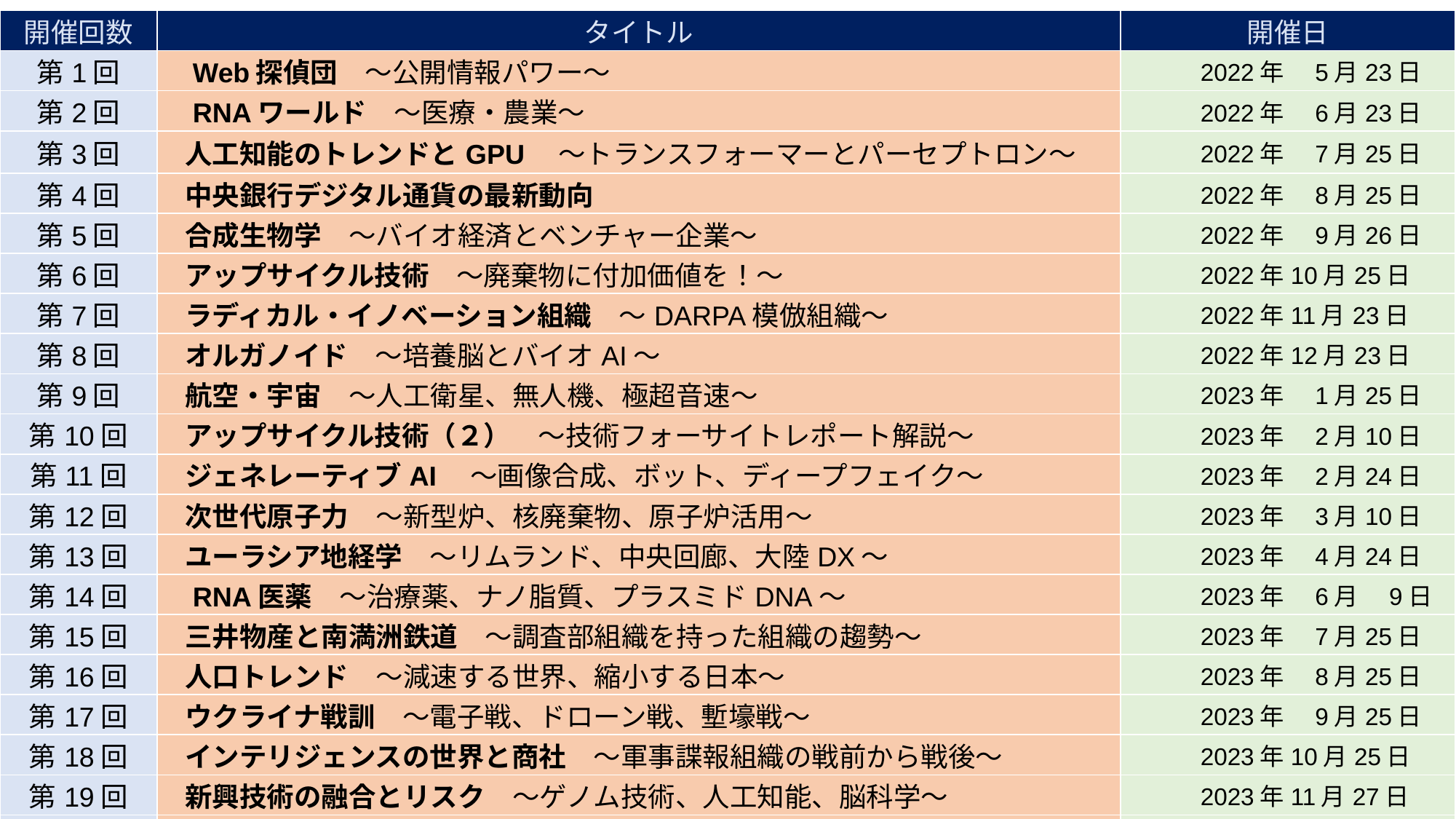

| 開催回数 | タイトル | 開催日 |
| --- | --- | --- |
| 第1回 | Web探偵団　～公開情報パワー～ | 2022年　5月23日 |
| 第2回 | RNAワールド　～医療・農業～ | 2022年　6月23日 |
| 第3回 | 人工知能のトレンドとGPU　～トランスフォーマーとパーセプトロン～ | 2022年　7月25日 |
| 第4回 | 中央銀行デジタル通貨の最新動向 | 2022年　8月25日 |
| 第5回 | 合成生物学　～バイオ経済とベンチャー企業～ | 2022年　9月26日 |
| 第6回 | アップサイクル技術　～廃棄物に付加価値を！～ | 2022年10月25日 |
| 第7回 | ラディカル・イノベーション組織　～DARPA模倣組織～ | 2022年11月23日 |
| 第8回 | オルガノイド　～培養脳とバイオAI～ | 2022年12月23日 |
| 第9回 | 航空・宇宙　～人工衛星、無人機、極超音速～ | 2023年　1月25日 |
| 第10回 | アップサイクル技術（２）　～技術フォーサイトレポート解説～ | 2023年　2月10日 |
| 第11回 | ジェネレーティブAI　～画像合成、ボット、ディープフェイク～ | 2023年　2月24日 |
| 第12回 | 次世代原子力　～新型炉、核廃棄物、原子炉活用～ | 2023年　3月10日 |
| 第13回 | ユーラシア地経学　～リムランド、中央回廊、大陸DX～ | 2023年　4月24日 |
| 第14回 | RNA医薬　～治療薬、ナノ脂質、プラスミドDNA～ | 2023年　6月　9日 |
| 第15回 | 三井物産と南満洲鉄道　～調査部組織を持った組織の趨勢～ | 2023年　7月25日 |
| 第16回 | 人口トレンド　～減速する世界、縮小する日本～ | 2023年　8月25日 |
| 第17回 | ウクライナ戦訓　～電子戦、ドローン戦、塹壕戦～ | 2023年　9月25日 |
| 第18回 | インテリジェンスの世界と商社　～軍事諜報組織の戦前から戦後～ | 2023年10月25日 |
| 第19回 | 新興技術の融合とリスク　～ゲノム技術、人工知能、脳科学～ | 2023年11月27日 |
| 第20回 | オープンソース・ファーマ　～「AIの民主化」から「創薬の民主化」へ～ | 2023年12月25日 |
| 第21回 | ハイエントロピー物質　～元素のクロスカップリング～ | ２０２４年　１月２５日 |
| 第2２回 | ランド研究所　～元祖シンクタンクの概要と実績～ | 2024年　3月25日 |